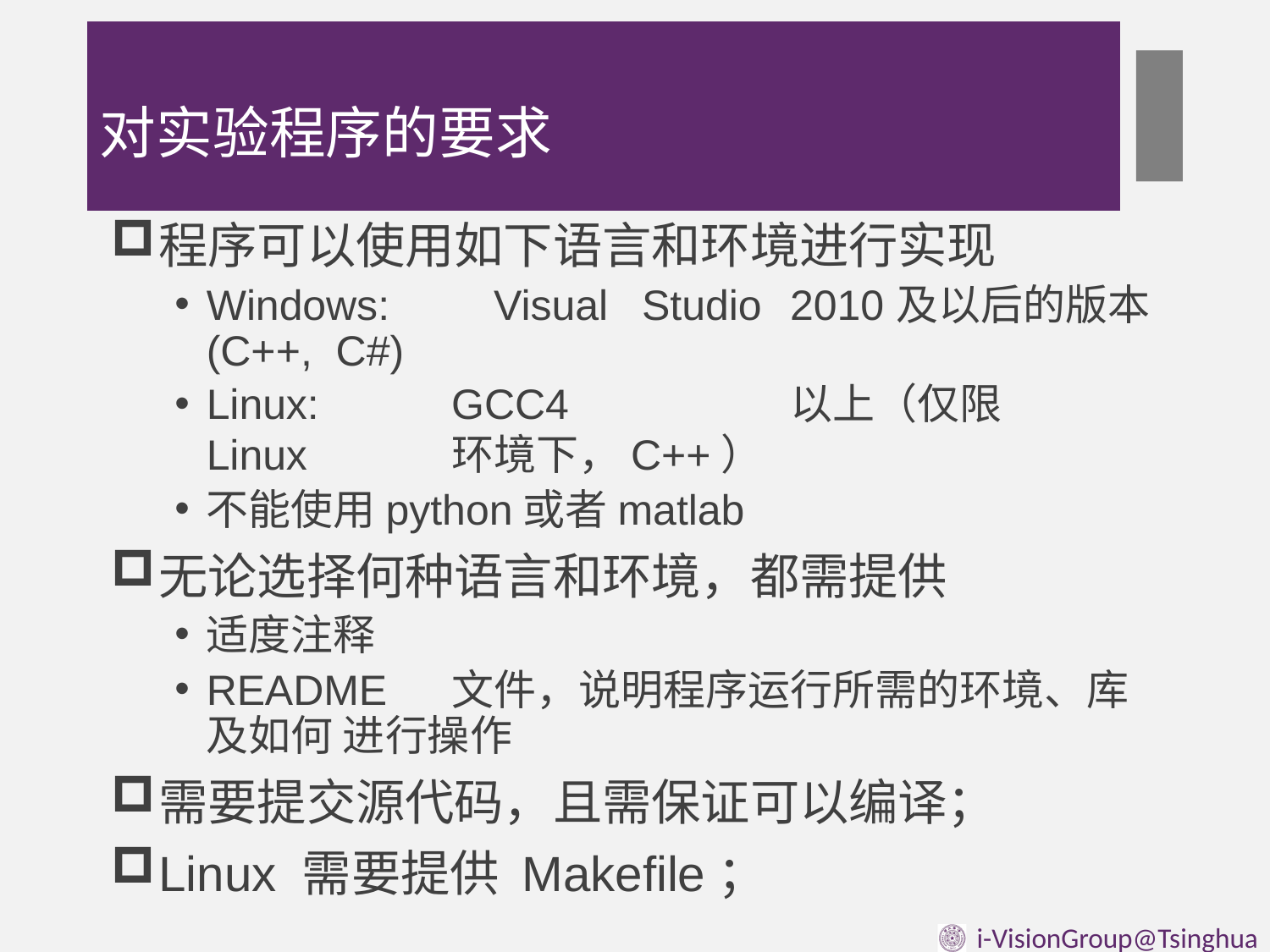

# 对实验程序的要求
程序可以使用如下语言和环境进行实现
Windows:	Visual	Studio	2010	及以后的版本(C++,  C#)
Linux:	GCC4	以上（仅限	Linux	环境下，C++）
不能使用python或者matlab
无论选择何种语言和环境，都需提供
适度注释
README	文件，说明程序运行所需的环境、库及如何 进行操作
需要提交源代码，且需保证可以编译；
Linux 需要提供 Makefile；